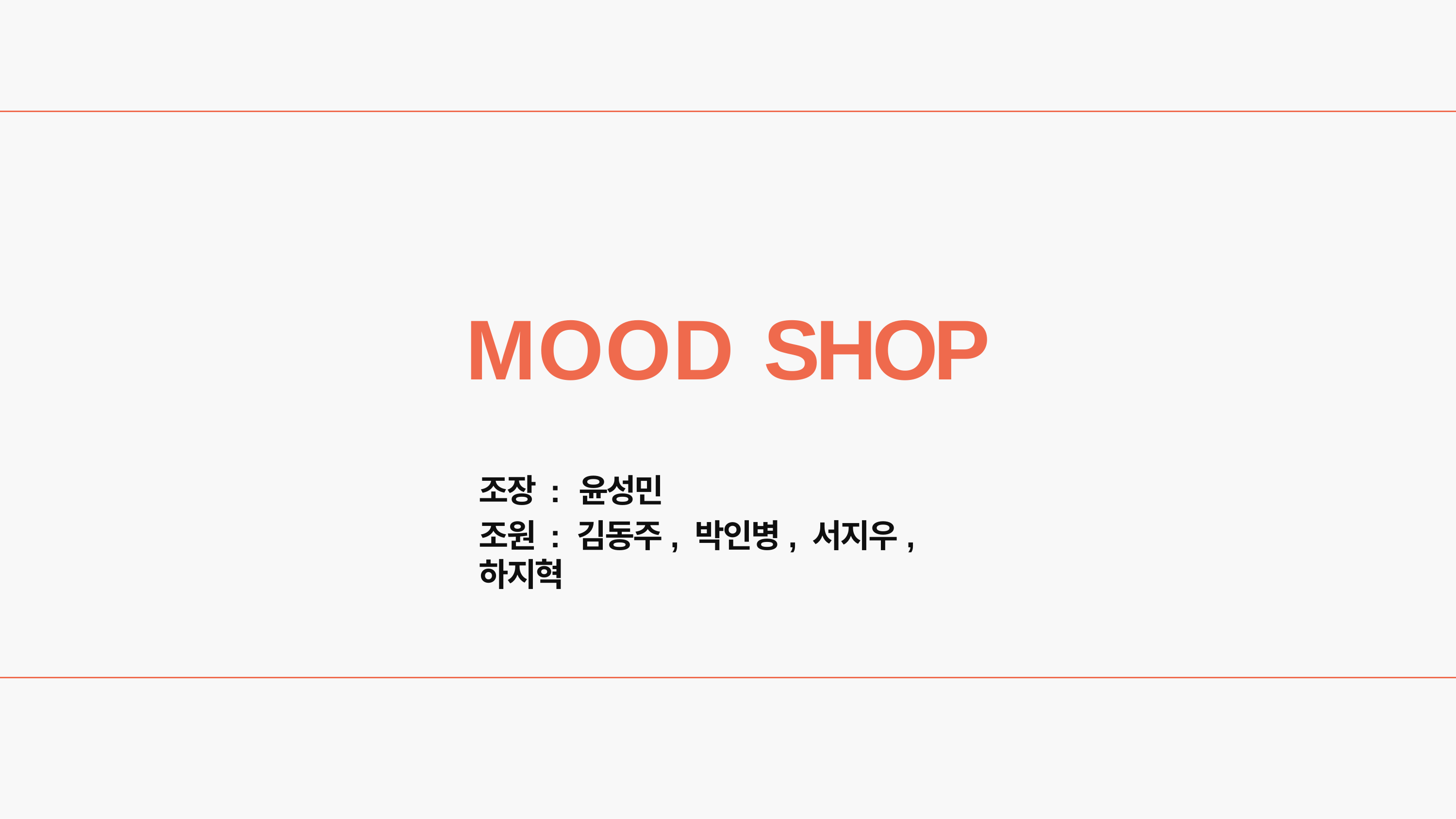

# MOOD SHOP
조장 : 윤성민
조원 : 김동주, 박인병, 서지우, 하지혁